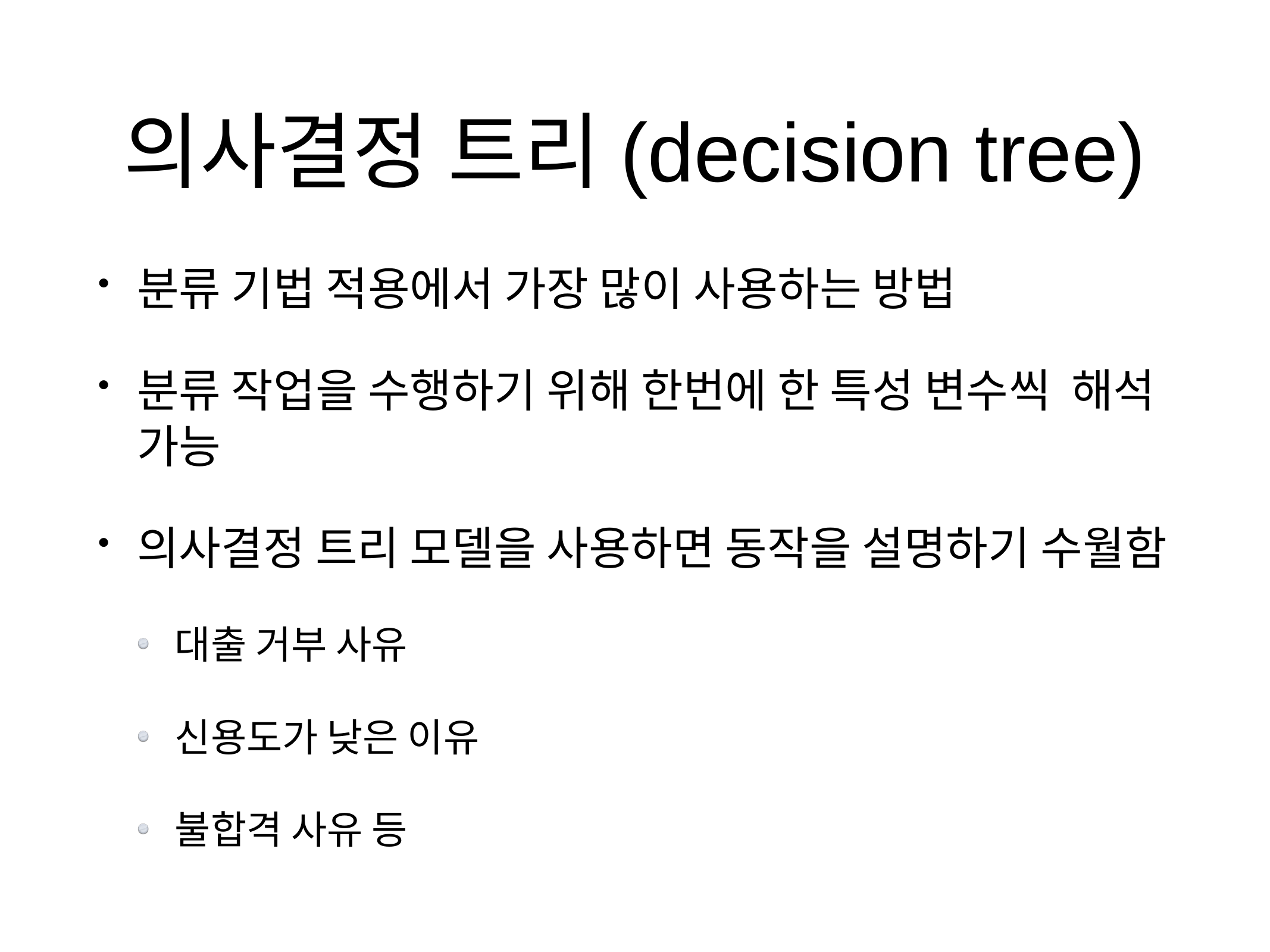

# 의사결정 트리(decision tree)
분류 기법 적용에서 가장 많이 사용하는 방법
분류 작업을 수행하기 위해 한번에 한 특성 변수씩  해석 가능
의사결정 트리 모델을 사용하면 동작을 설명하기 수월함
대출 거부 사유
신용도가 낮은 이유
불합격 사유 등
182